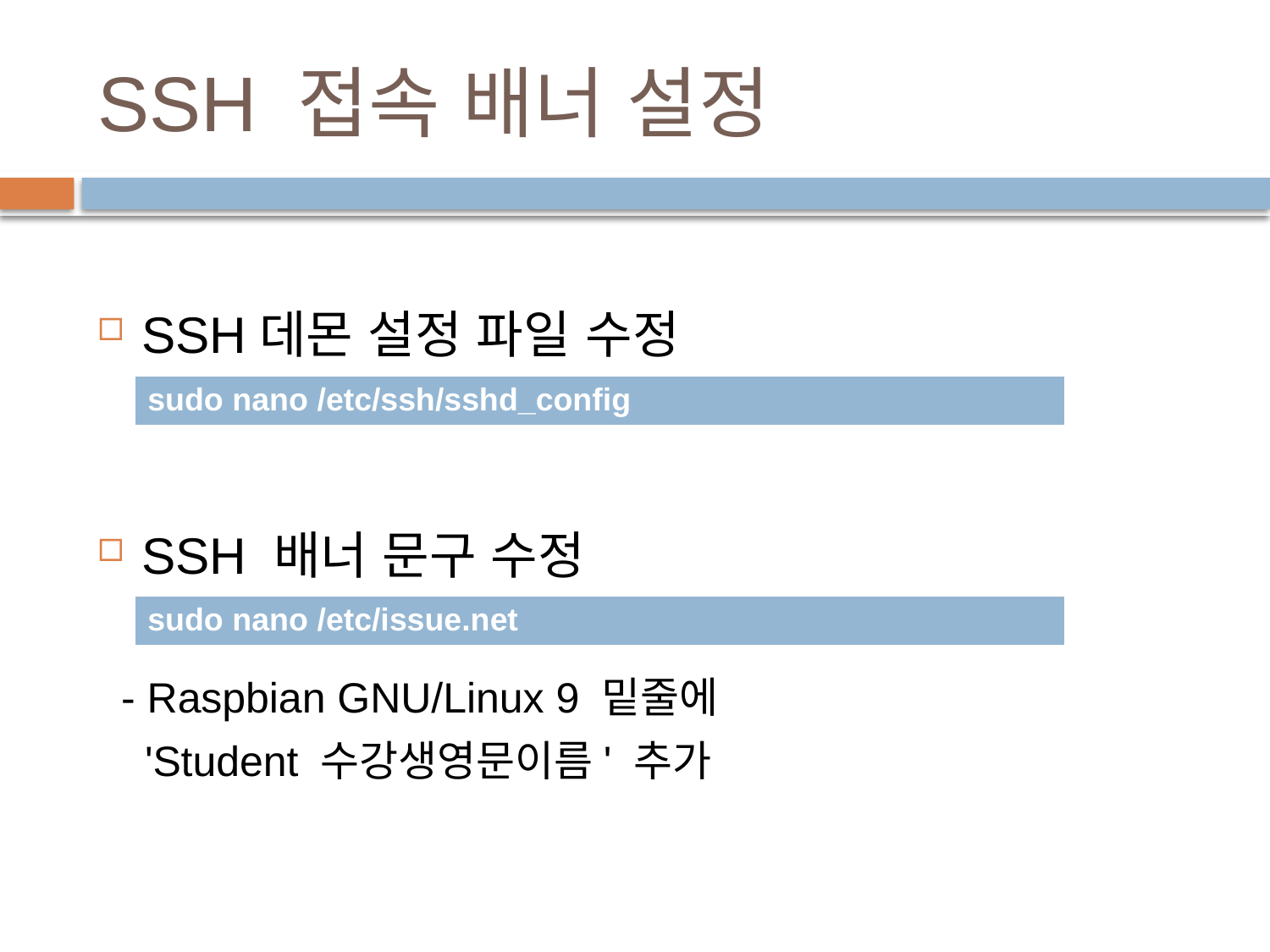

# SSH 접속 배너 설정
SSH데몬 설정 파일 수정

SSH 배너 문구 수정

  - Raspbian GNU/Linux 9 밑줄에
    'Student 수강생영문이름' 추가
| sudo nano /etc/ssh/sshd\_config |
| --- |
| sudo nano /etc/issue.net |
| --- |